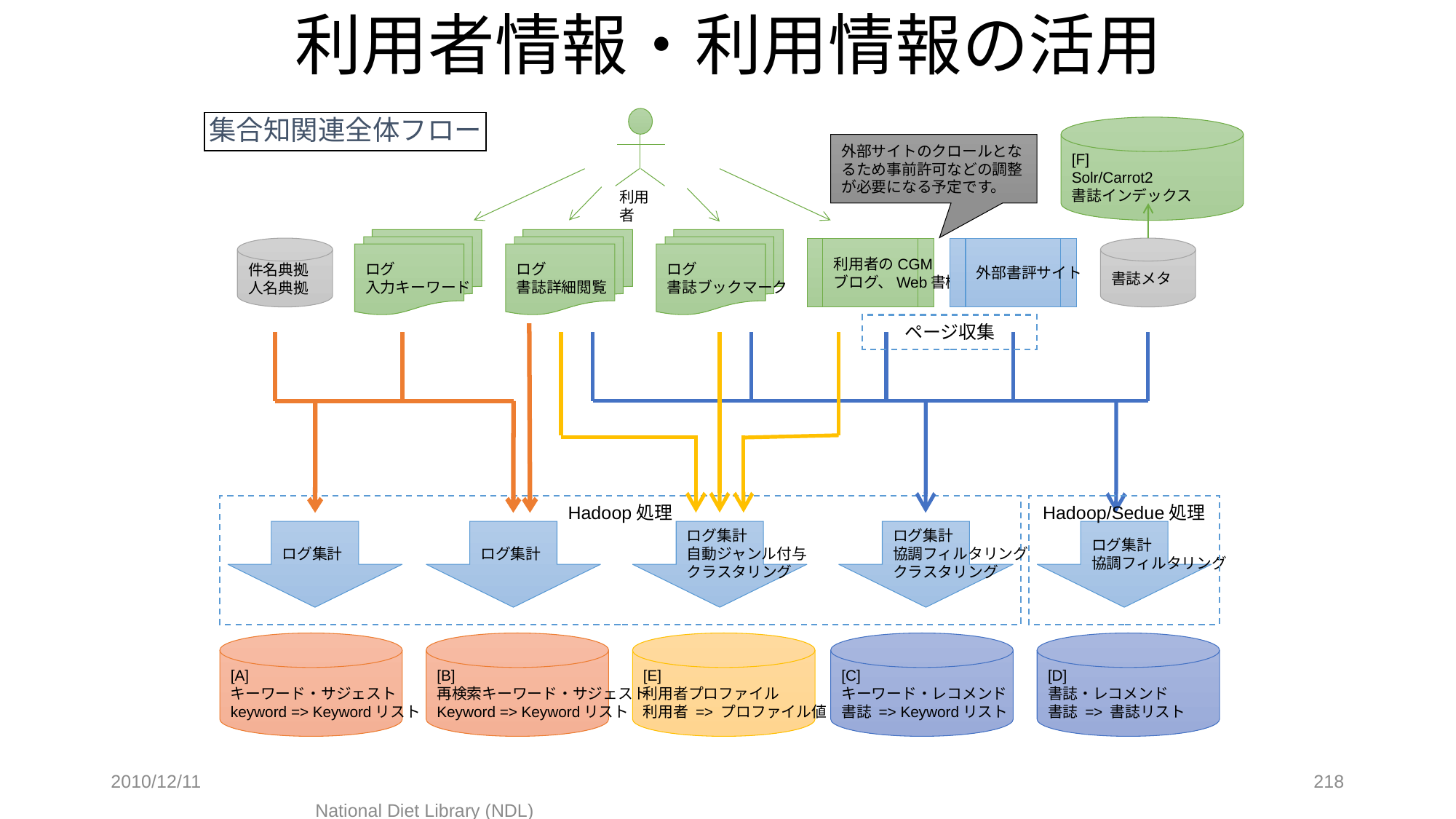

# 利用者情報・利用情報の活用

集合知関連全体フロー
[F]
Solr/Carrot2
書誌インデックス
外部サイトのクロールとなるため事前許可などの調整が必要になる予定です。
利用者
ログ
入力キーワード
ログ
書誌詳細閲覧
ログ
書誌ブックマーク
件名典拠
人名典拠
利用者のCGM
ブログ、Web書棚等
外部書評サイト
書誌メタ
ページ収集
Hadoop処理
Hadoop/Sedue処理
ログ集計
ログ集計
ログ集計
自動ジャンル付与
クラスタリング
ログ集計
協調フィルタリング
クラスタリング
ログ集計
協調フィルタリング
[A]
キーワード・サジェスト
keyword => Keywordリスト
[B]
再検索キーワード・サジェスト
Keyword => Keywordリスト
[E]
利用者プロファイル
利用者 => プロファイル値
[C]
キーワード・レコメンド
書誌 => Keywordリスト
[D]
書誌・レコメンド
書誌 => 書誌リスト
2010/12/11
218
National Diet Library (NDL)